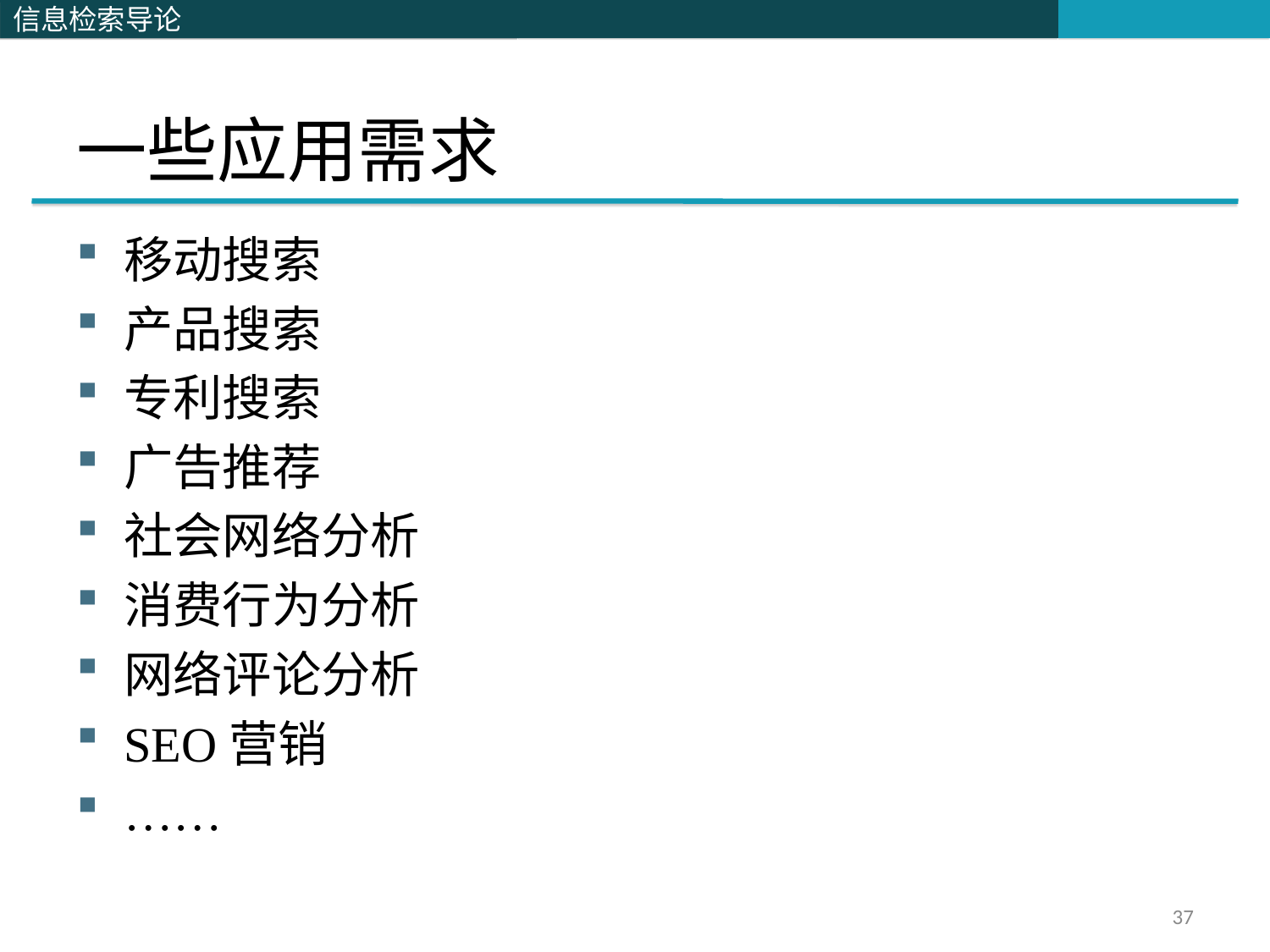

# 一些应用需求
移动搜索
产品搜索
专利搜索
广告推荐
社会网络分析
消费行为分析
网络评论分析
SEO营销
……
37